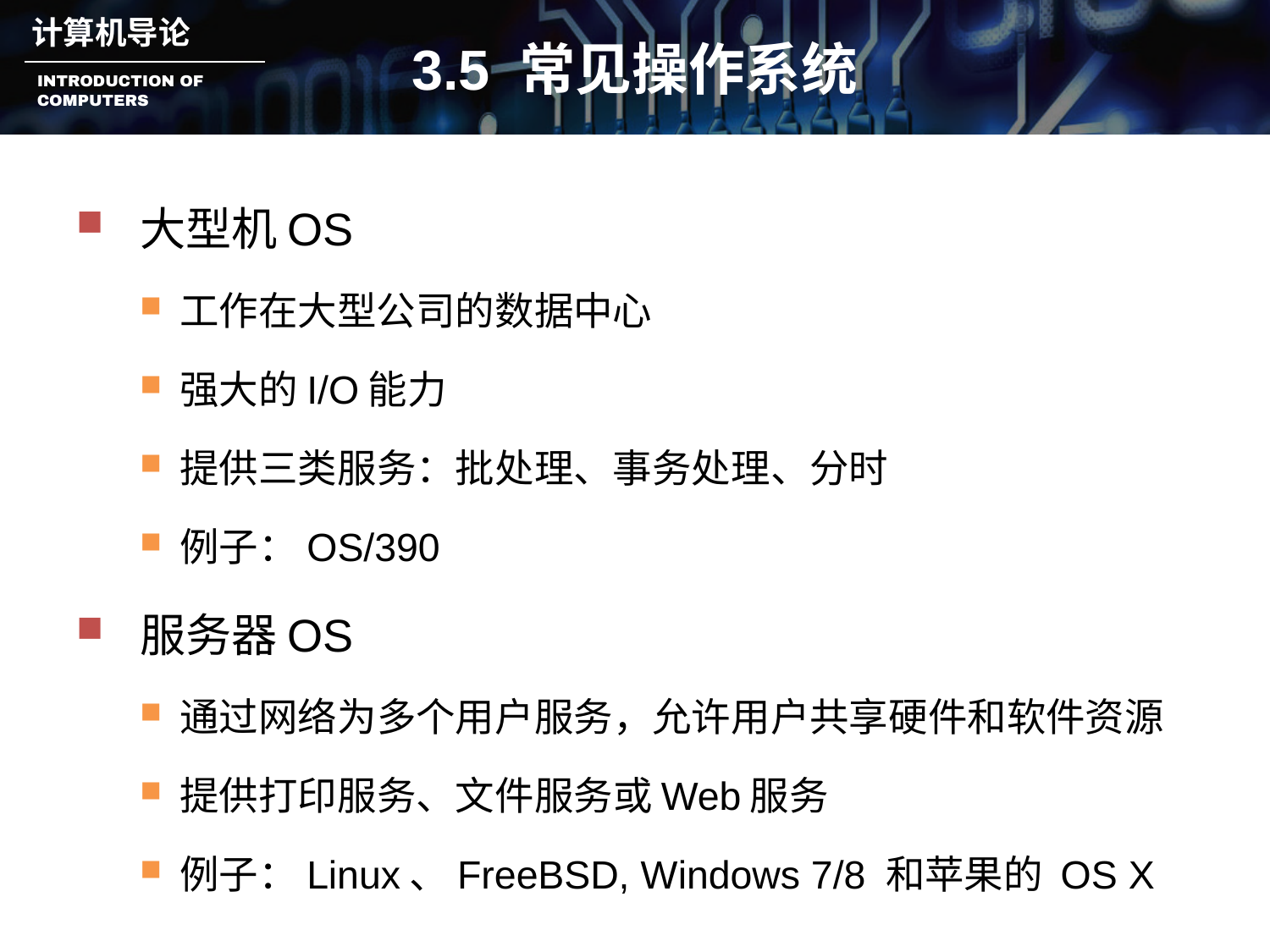

# 3.5 常见操作系统
大型机OS
工作在大型公司的数据中心
强大的I/O能力
提供三类服务：批处理、事务处理、分时
例子：OS/390
服务器OS
通过网络为多个用户服务，允许用户共享硬件和软件资源
提供打印服务、文件服务或Web服务
例子：Linux、FreeBSD, Windows 7/8 和苹果的 OS X